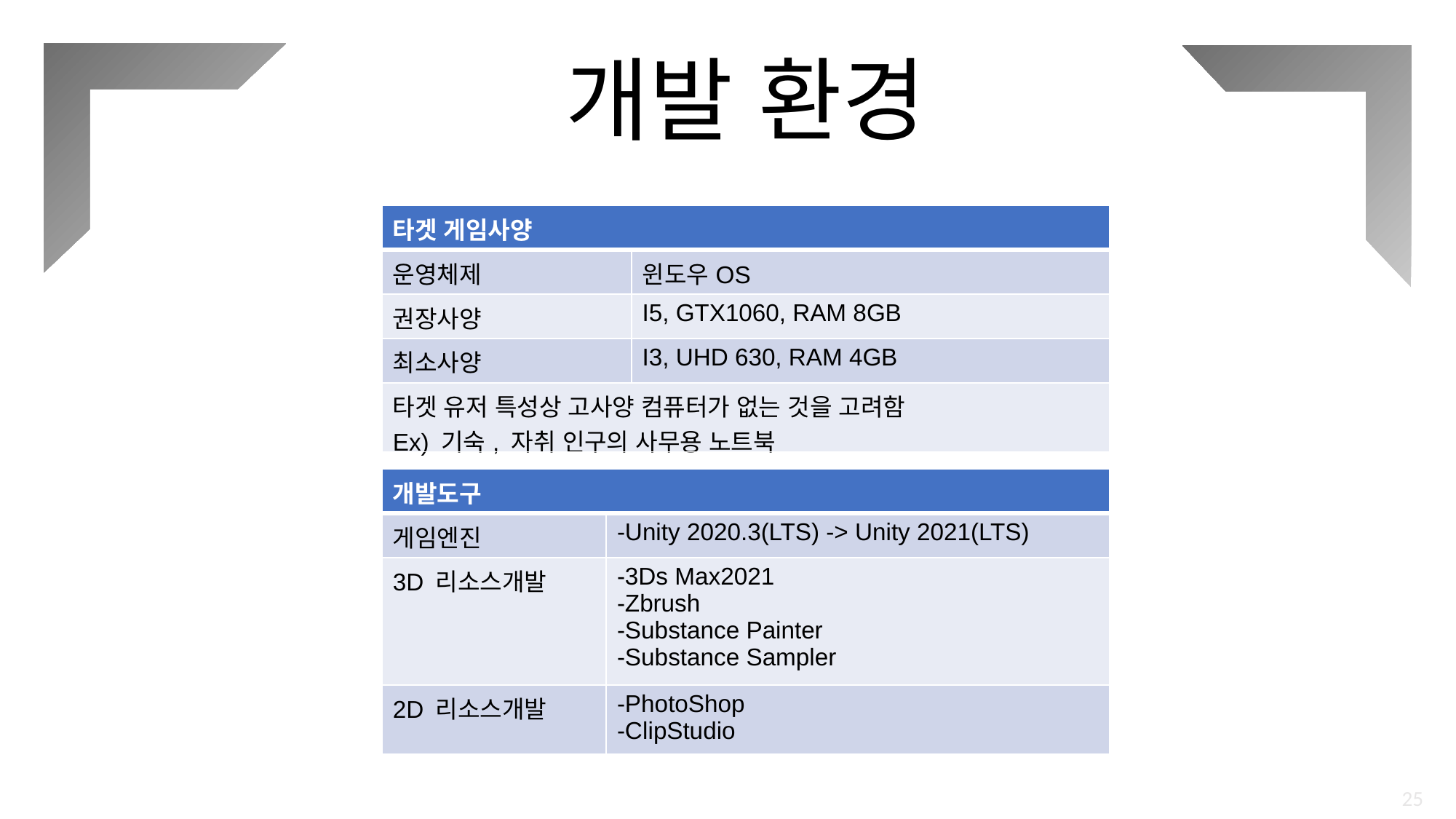

개발 환경
| 타겟 게임사양 |  |
| --- | --- |
| 운영체제 | 윈도우OS |
| 권장사양 | I5, GTX1060, RAM 8GB |
| 최소사양 | I3, UHD 630, RAM 4GB |
| 타겟 유저 특성상 고사양 컴퓨터가 없는 것을 고려함 Ex) 기숙, 자취 인구의 사무용 노트북 |  |
| 개발도구 |  |
| --- | --- |
| 게임엔진 | -Unity 2020.3(LTS) -> Unity 2021(LTS) |
| 3D 리소스개발 | -3Ds Max2021 -Zbrush -Substance Painter -Substance Sampler |
| 2D 리소스개발 | -PhotoShop -ClipStudio |